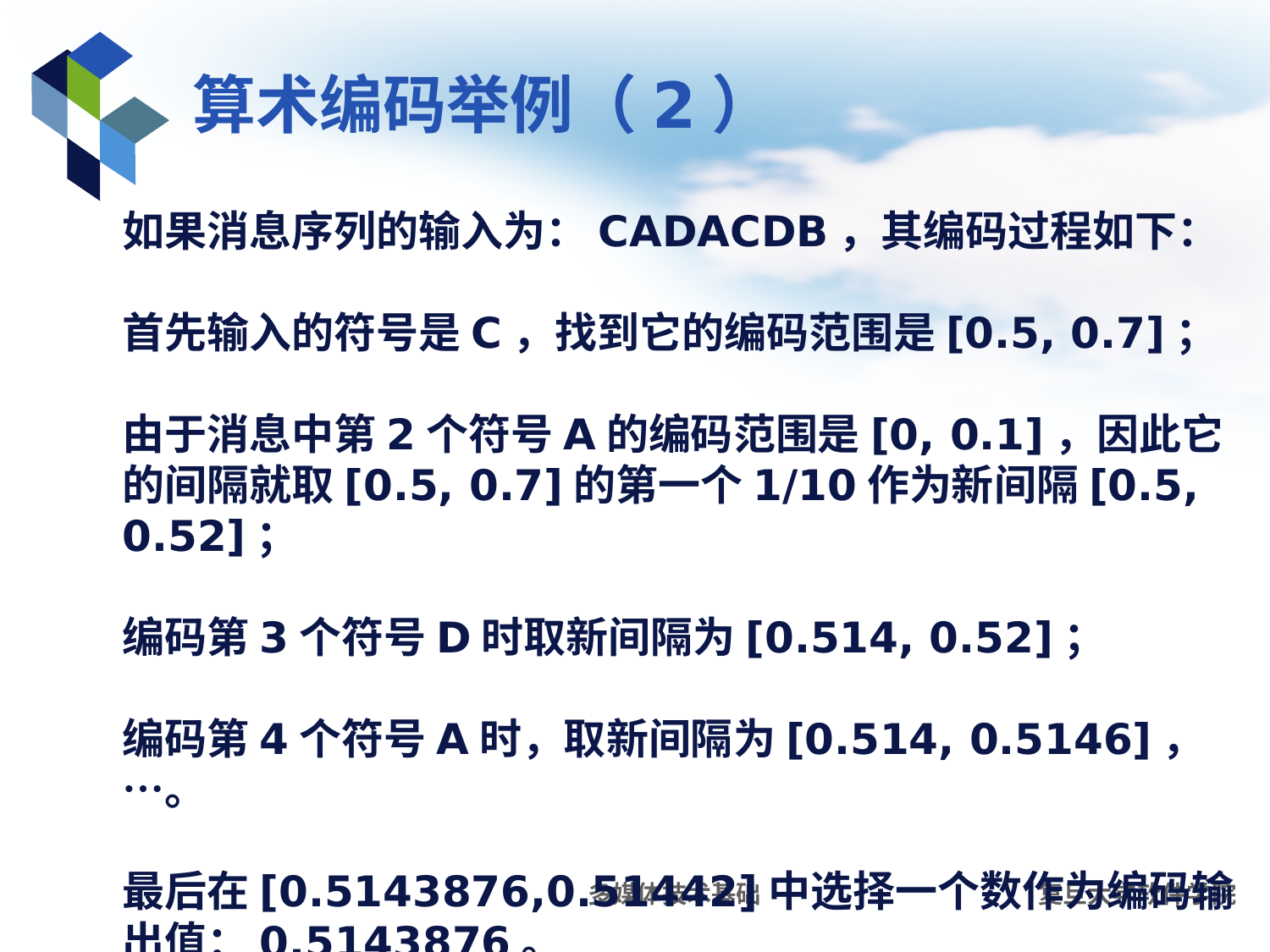

# 算术编码举例（2）
如果消息序列的输入为：CADACDB，其编码过程如下：

首先输入的符号是C，找到它的编码范围是[0.5, 0.7]；

由于消息中第2个符号A的编码范围是[0, 0.1]，因此它的间隔就取[0.5, 0.7]的第一个1/10作为新间隔[0.5, 0.52]；

编码第3个符号D时取新间隔为[0.514, 0.52]；

编码第4个符号A时，取新间隔为[0.514, 0.5146]，…。

最后在[0.5143876,0.51442]中选择一个数作为编码输出值：0.5143876。
多媒体技术基础